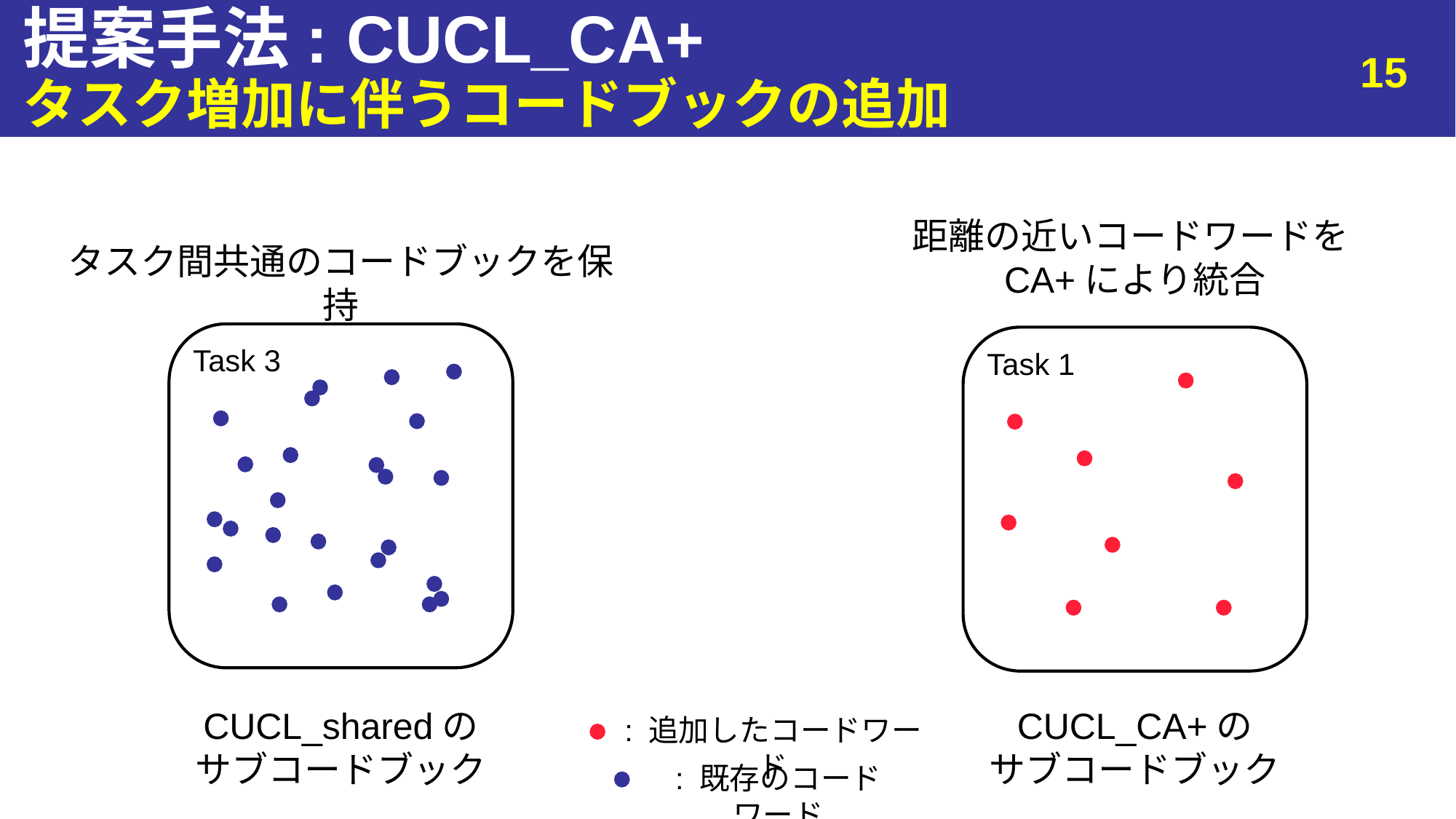

# 提案手法: CUCL_CA+
15
タスク増加に伴うコードブックの追加
距離の近いコードワードをCA+により統合
タスク間共通のコードブックを保持

Task 3
Task 1

CUCL_sharedの
サブコードブック
CUCL_CA+の
サブコードブック
: 追加したコードワード

: 既存のコードワード